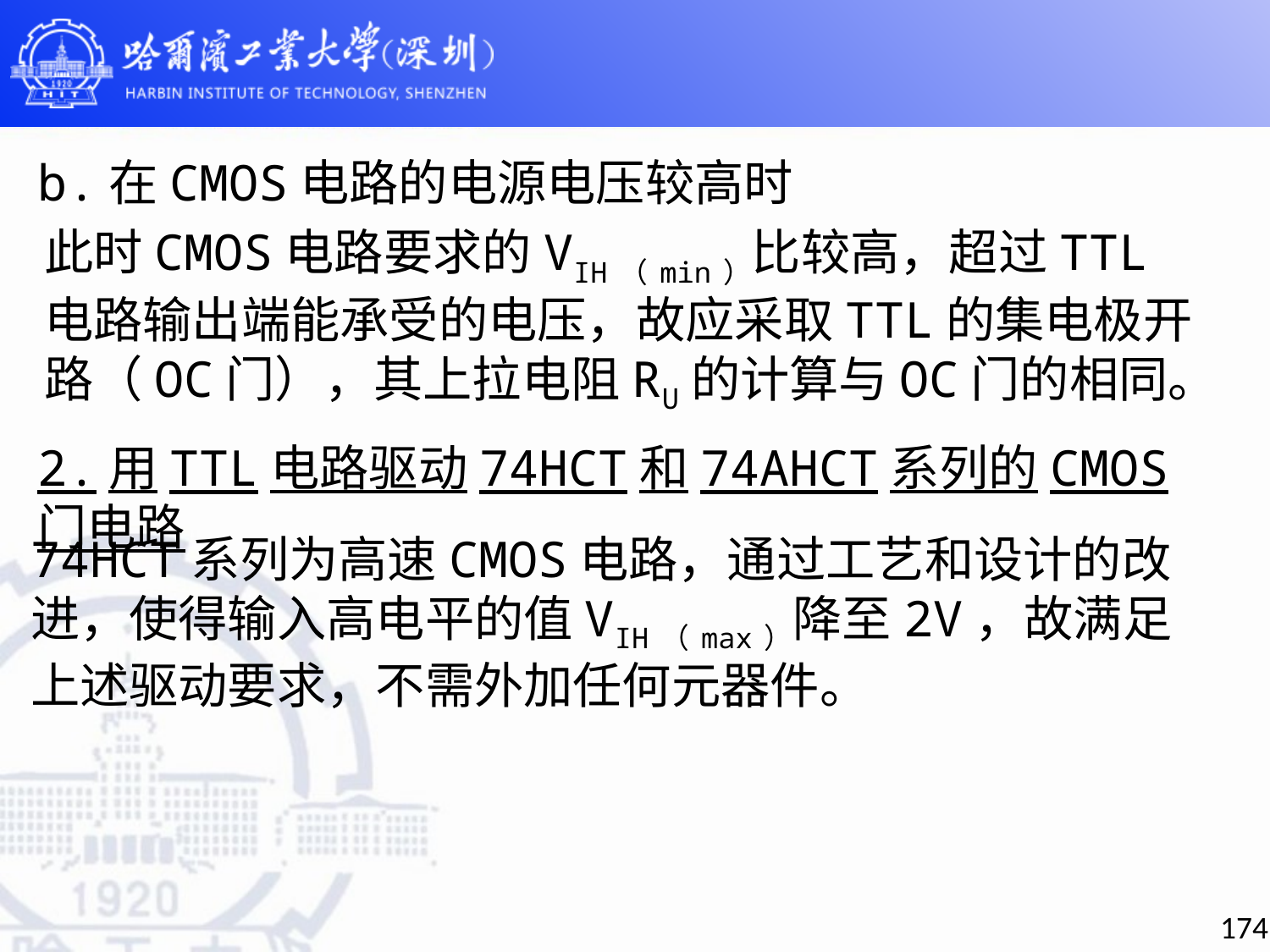

b.在CMOS电路的电源电压较高时
此时CMOS电路要求的VIH（min）比较高，超过TTL电路输出端能承受的电压，故应采取TTL的集电极开路（OC门），其上拉电阻RU的计算与OC门的相同。
2.用TTL电路驱动74HCT和74AHCT系列的CMOS门电路
74HCT系列为高速CMOS电路，通过工艺和设计的改进，使得输入高电平的值VIH（max）降至2V，故满足上述驱动要求，不需外加任何元器件。